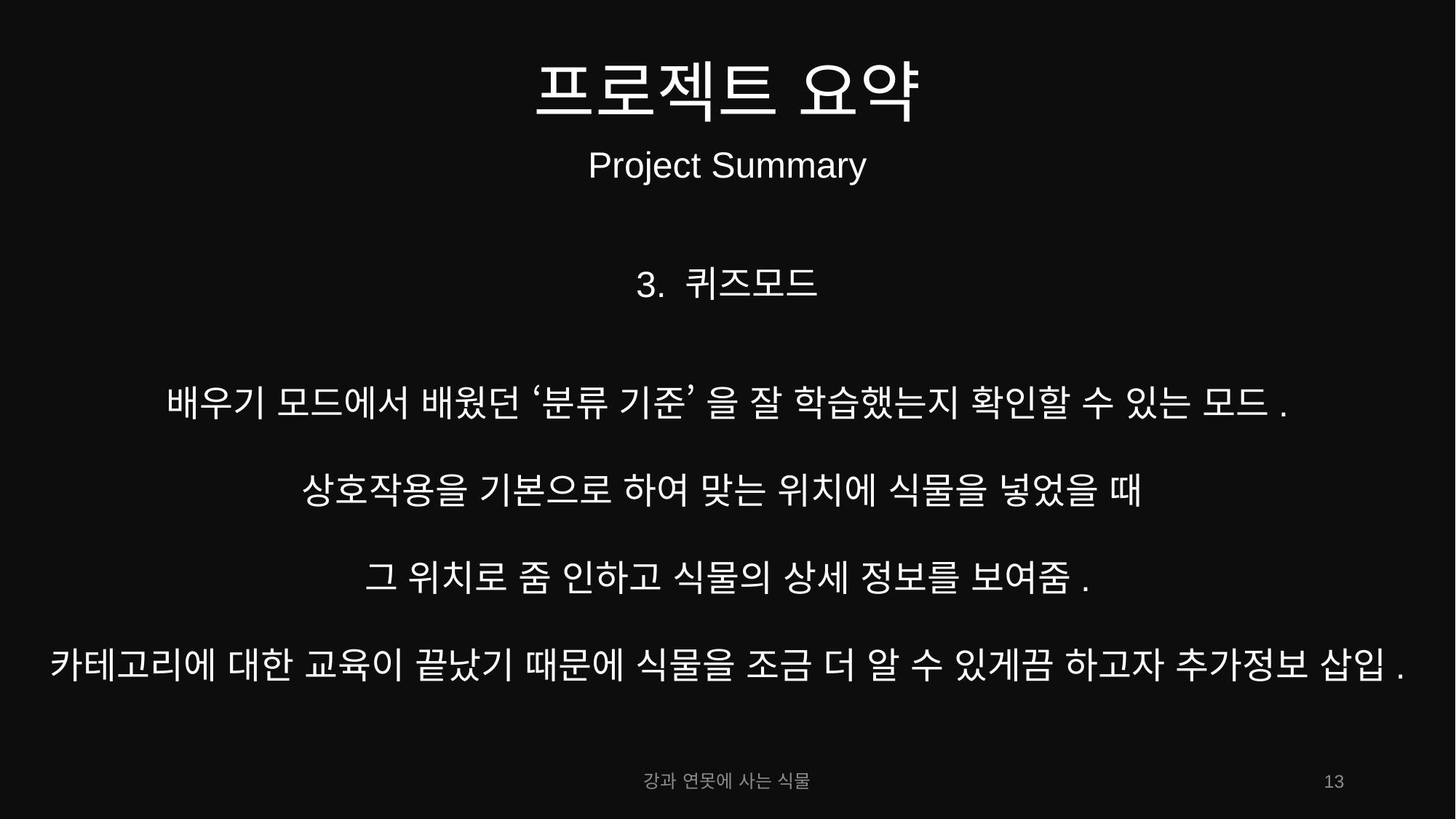

# 프로젝트 요약
Project Summary
3. 퀴즈모드
배우기 모드에서 배웠던 ‘분류 기준’ 을 잘 학습했는지 확인할 수 있는 모드.

상호작용을 기본으로 하여 맞는 위치에 식물을 넣었을 때

그 위치로 줌 인하고 식물의 상세 정보를 보여줌.

카테고리에 대한 교육이 끝났기 때문에 식물을 조금 더 알 수 있게끔 하고자 추가정보 삽입.
강과 연못에 사는 식물
13